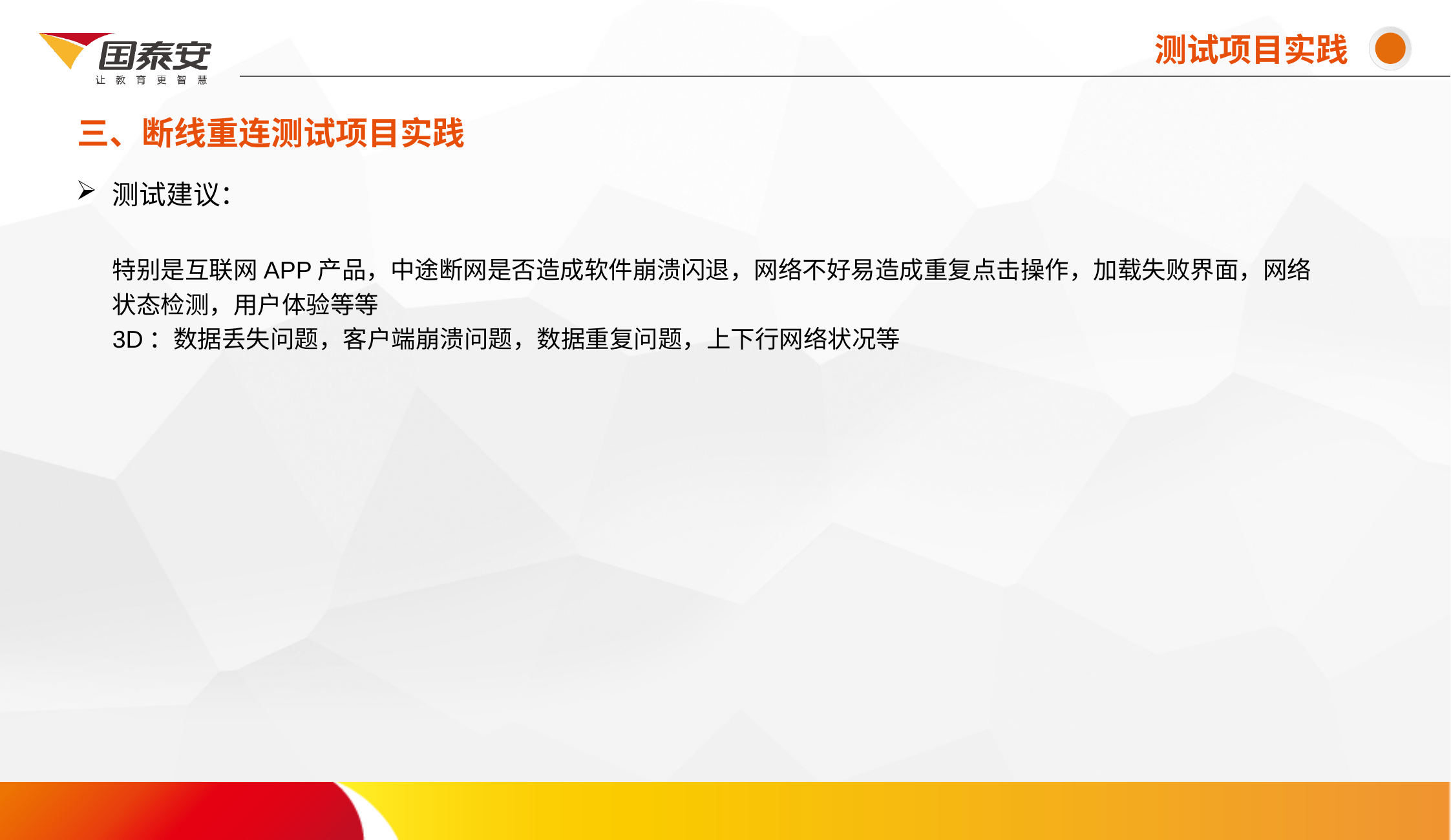

测试项目实践
三、断线重连测试项目实践
# 测试建议： 特别是互联网APP产品，中途断网是否造成软件崩溃闪退，网络不好易造成重复点击操作，加载失败界面，网络状态检测，用户体验等等 3D：数据丢失问题，客户端崩溃问题，数据重复问题，上下行网络状况等